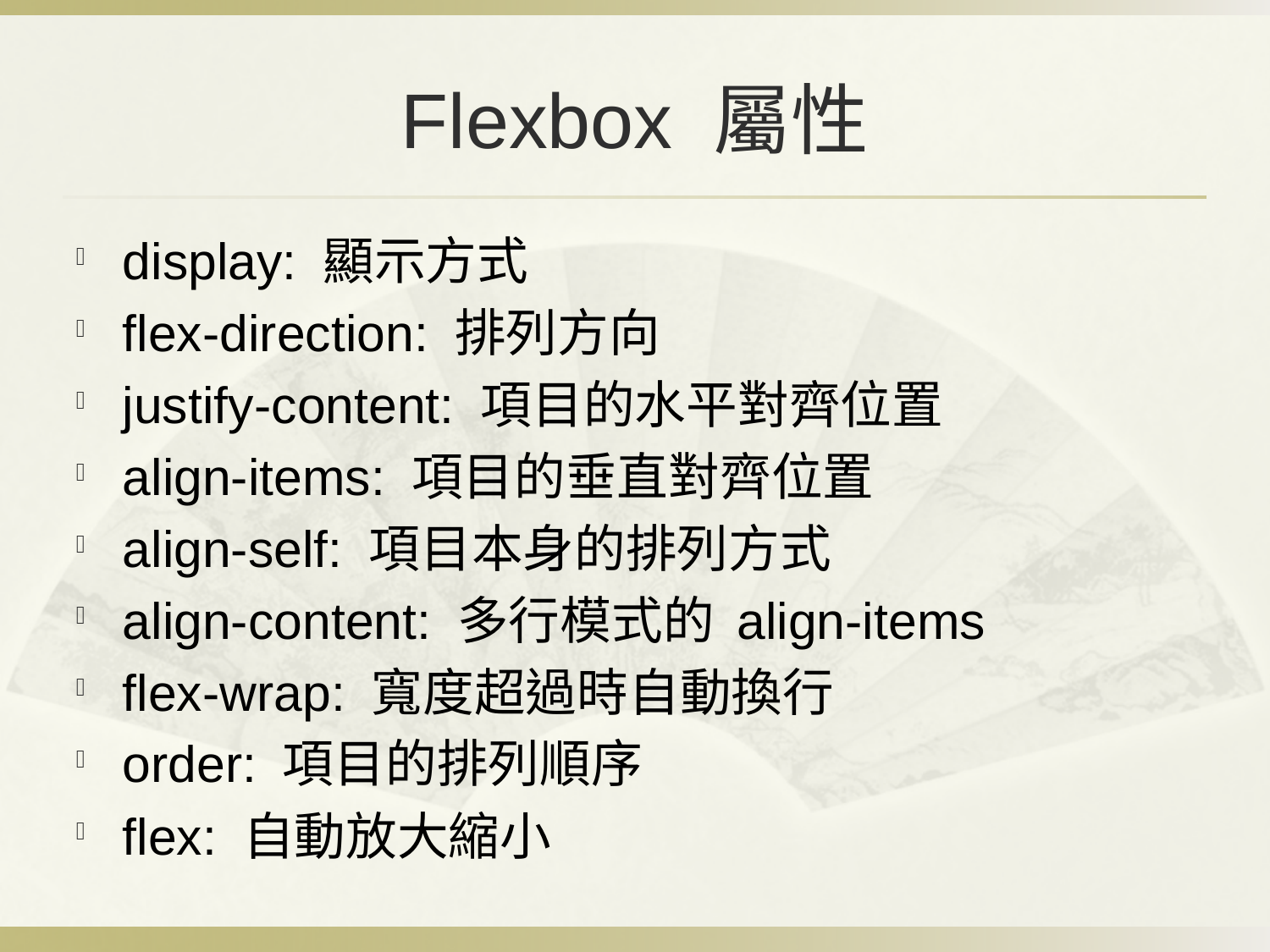

# Flexbox 屬性
display: 顯示方式
flex-direction: 排列方向
justify-content: 項目的水平對齊位置
align-items: 項目的垂直對齊位置
align-self: 項目本身的排列方式
align-content: 多行模式的 align-items
flex-wrap: 寬度超過時自動換行
order: 項目的排列順序
flex: 自動放大縮小